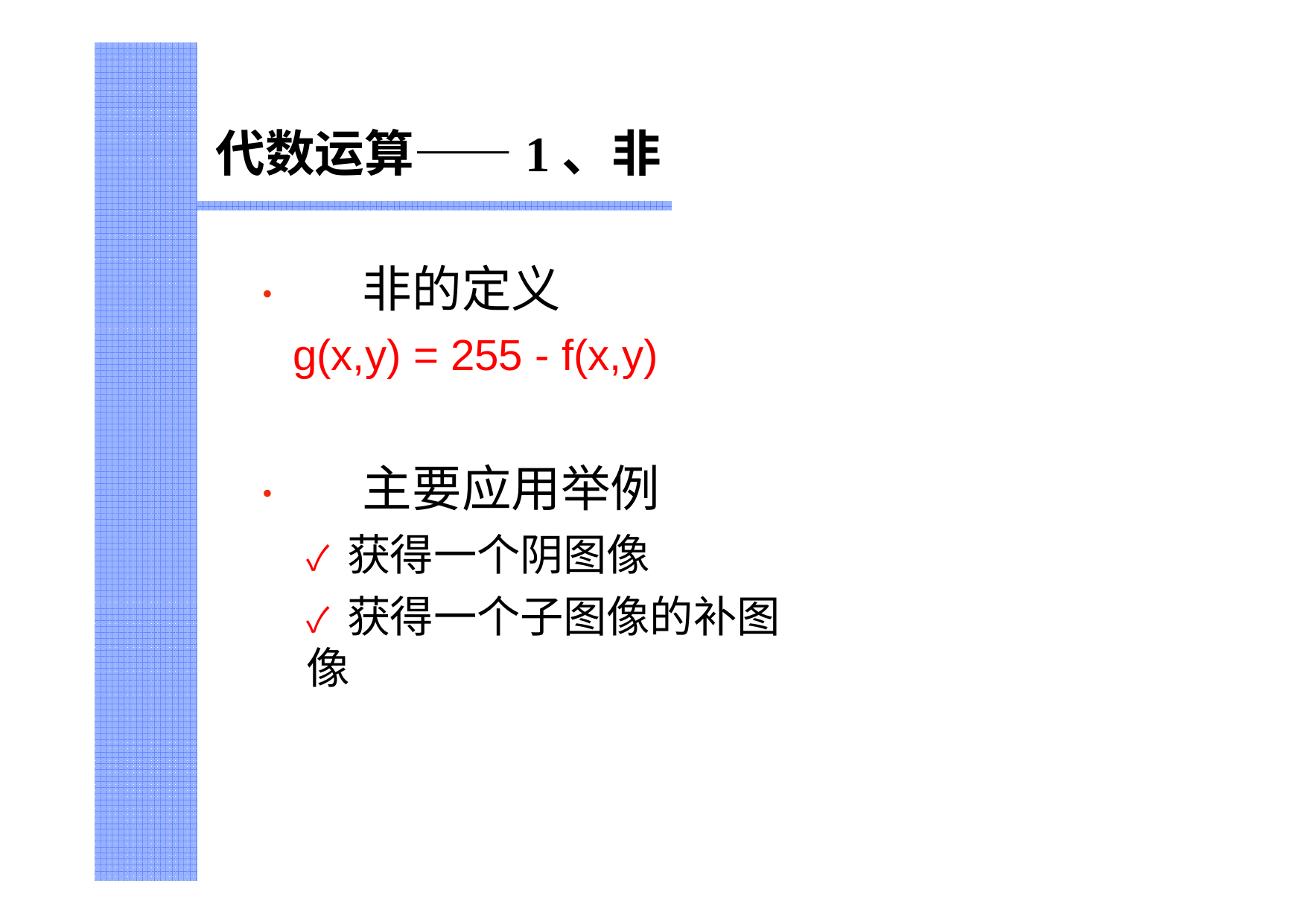

# 代数运算——1、非
•	非的定义
g(x,y) = 255 - f(x,y)

•	主要应用举例
✓ 获得一个阴图像
✓ 获得一个子图像的补图像